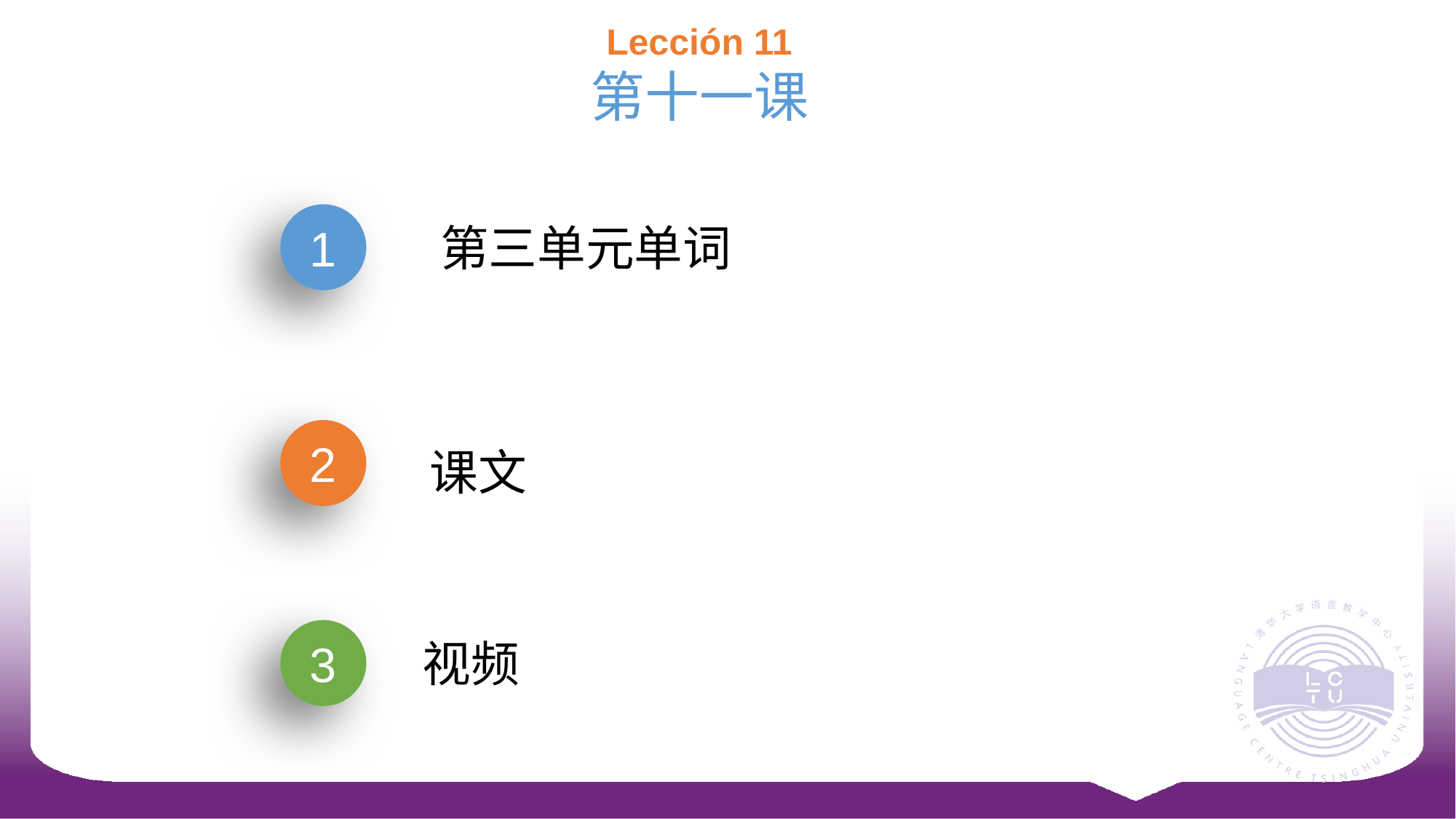

Lección 11
第十一课
1
第三单元单词
2
课文
3
视频